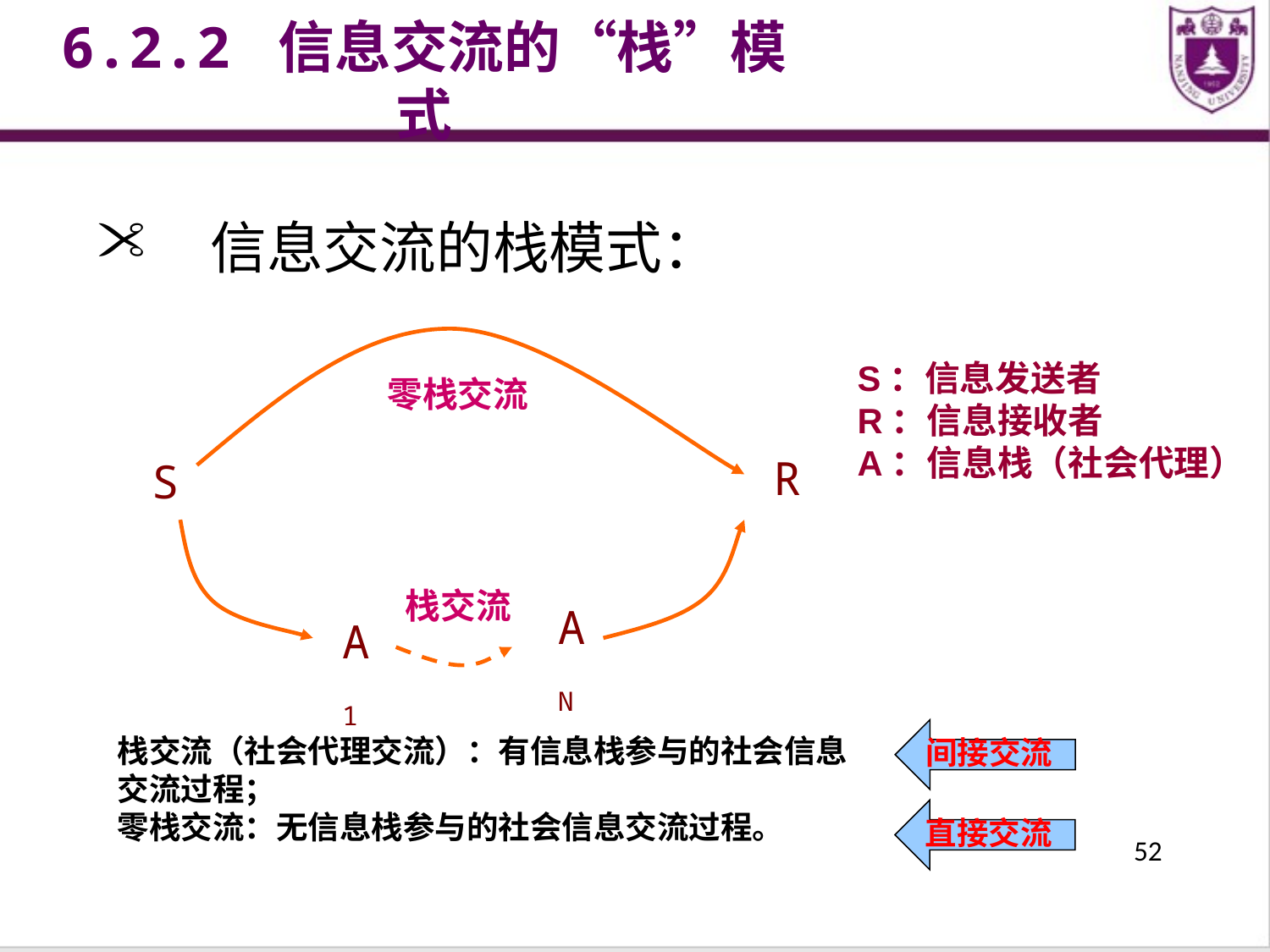

6.2.2 信息交流的“栈”模式
信息交流的栈模式：

零栈交流
R
S

栈交流
AN
A1

S：信息发送者
R：信息接收者
A：信息栈（社会代理）

间接交流
栈交流（社会代理交流）：有信息栈参与的社会信息交流过程；
零栈交流：无信息栈参与的社会信息交流过程。

直接交流
52